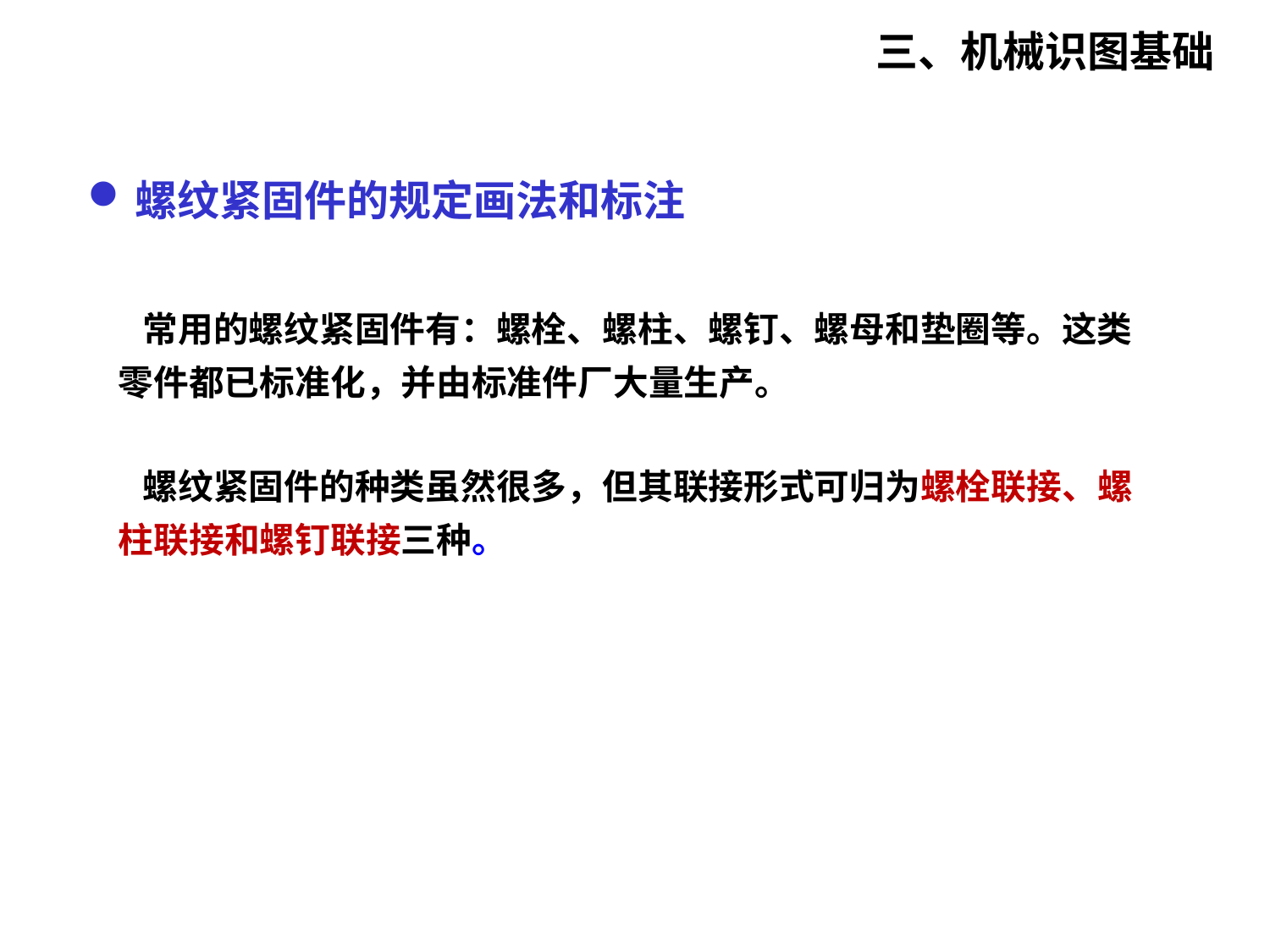

三、机械识图基础
螺纹紧固件的规定画法和标注
  常用的螺纹紧固件有：螺栓、螺柱、螺钉、螺母和垫圈等。这类零件都已标准化，并由标准件厂大量生产。
  螺纹紧固件的种类虽然很多，但其联接形式可归为螺栓联接、螺柱联接和螺钉联接三种。